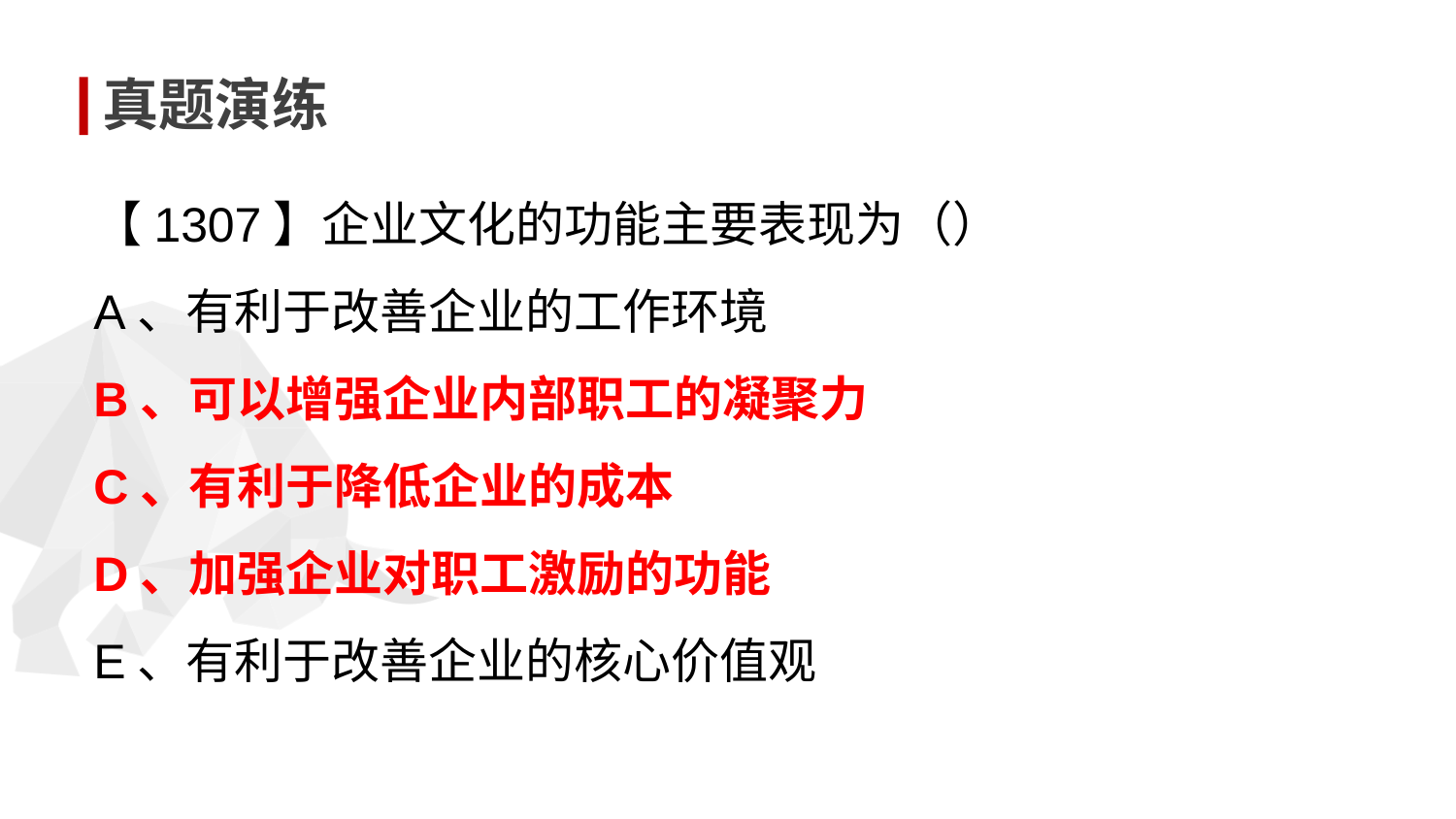

真题演练
【1307】企业文化的功能主要表现为（）
A、有利于改善企业的工作环境
B、可以增强企业内部职工的凝聚力
C、有利于降低企业的成本
D、加强企业对职工激励的功能
E、有利于改善企业的核心价值观